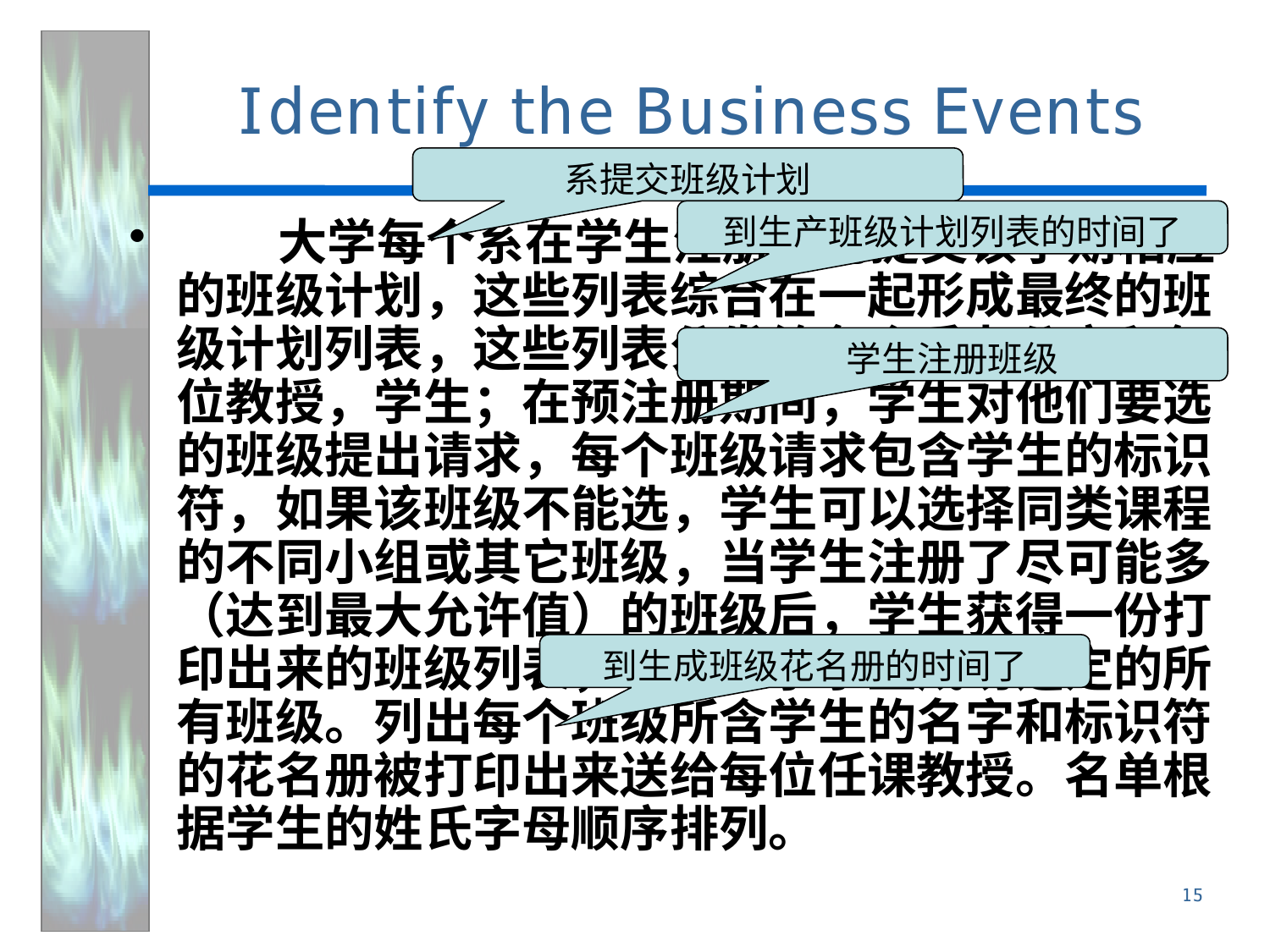

# Identify the Business Events
系提交班级计划
到生产班级计划列表的时间了
        大学每个系在学生注册之前提交该学期相应的班级计划，这些列表综合在一起形成最终的班级计划列表，这些列表分发给各个系办公室和每位教授，学生；在预注册期间，学生对他们要选的班级提出请求，每个班级请求包含学生的标识符，如果该班级不能选，学生可以选择同类课程的不同小组或其它班级，当学生注册了尽可能多（达到最大允许值）的班级后，学生获得一份打印出来的班级列表，该表显示学生成功选定的所有班级。列出每个班级所含学生的名字和标识符的花名册被打印出来送给每位任课教授。名单根据学生的姓氏字母顺序排列。
学生注册班级
到生成班级花名册的时间了
15